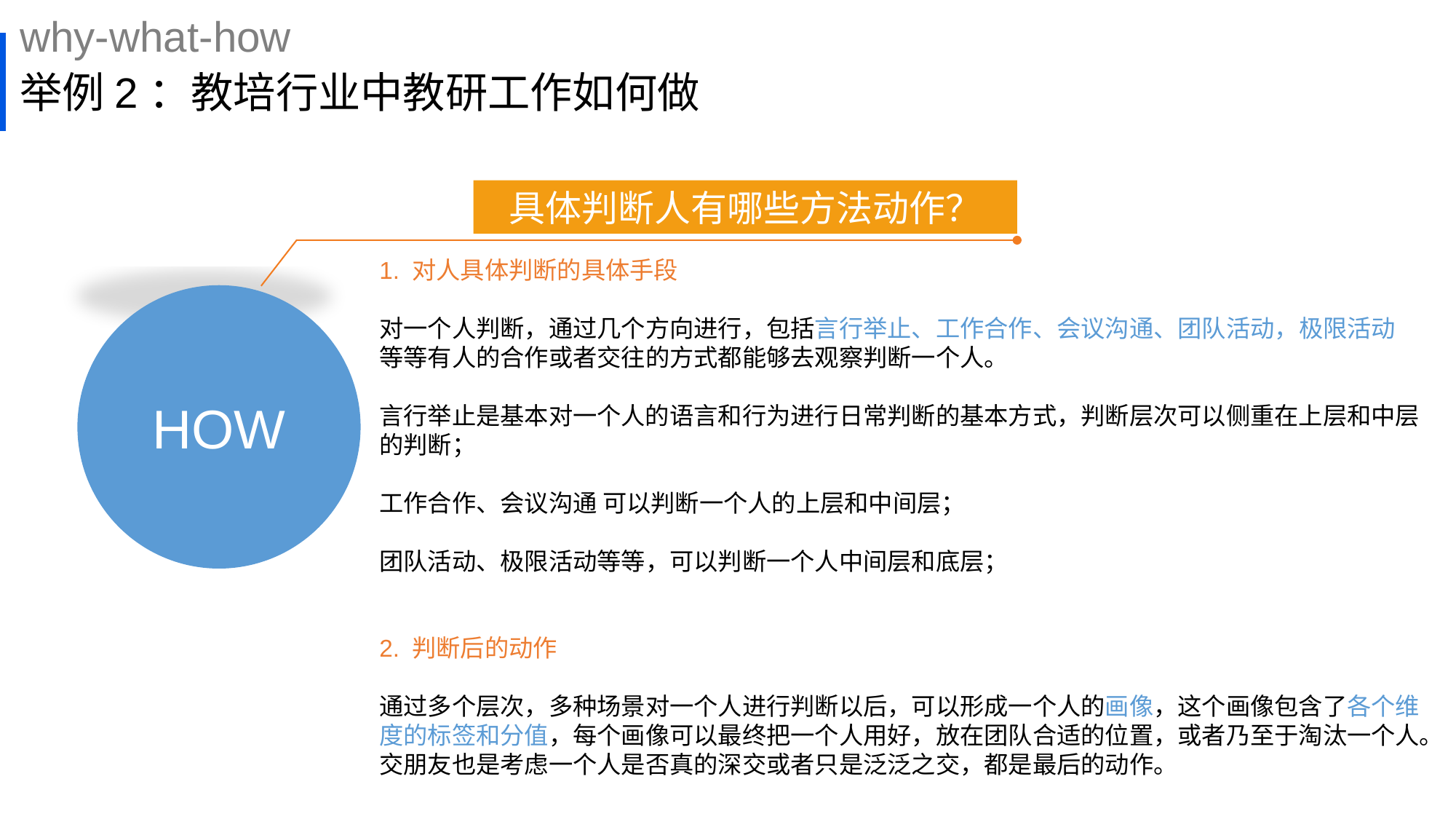

why-what-how
# 举例2：教培行业中教研工作如何做
具体判断人有哪些方法动作？

1. 对人具体判断的具体手段

对一个人判断，通过几个方向进行，包括言行举止、工作合作、会议沟通、团队活动，极限活动 等等有人的合作或者交往的方式都能够去观察判断一个人。

言行举止是基本对一个人的语言和行为进行日常判断的基本方式，判断层次可以侧重在上层和中层的判断；

工作合作、会议沟通 可以判断一个人的上层和中间层；

团队活动、极限活动等等，可以判断一个人中间层和底层；

2. 判断后的动作

通过多个层次，多种场景对一个人进行判断以后，可以形成一个人的画像，这个画像包含了各个维度的标签和分值，每个画像可以最终把一个人用好，放在团队合适的位置，或者乃至于淘汰一个人。交朋友也是考虑一个人是否真的深交或者只是泛泛之交，都是最后的动作。
HOW